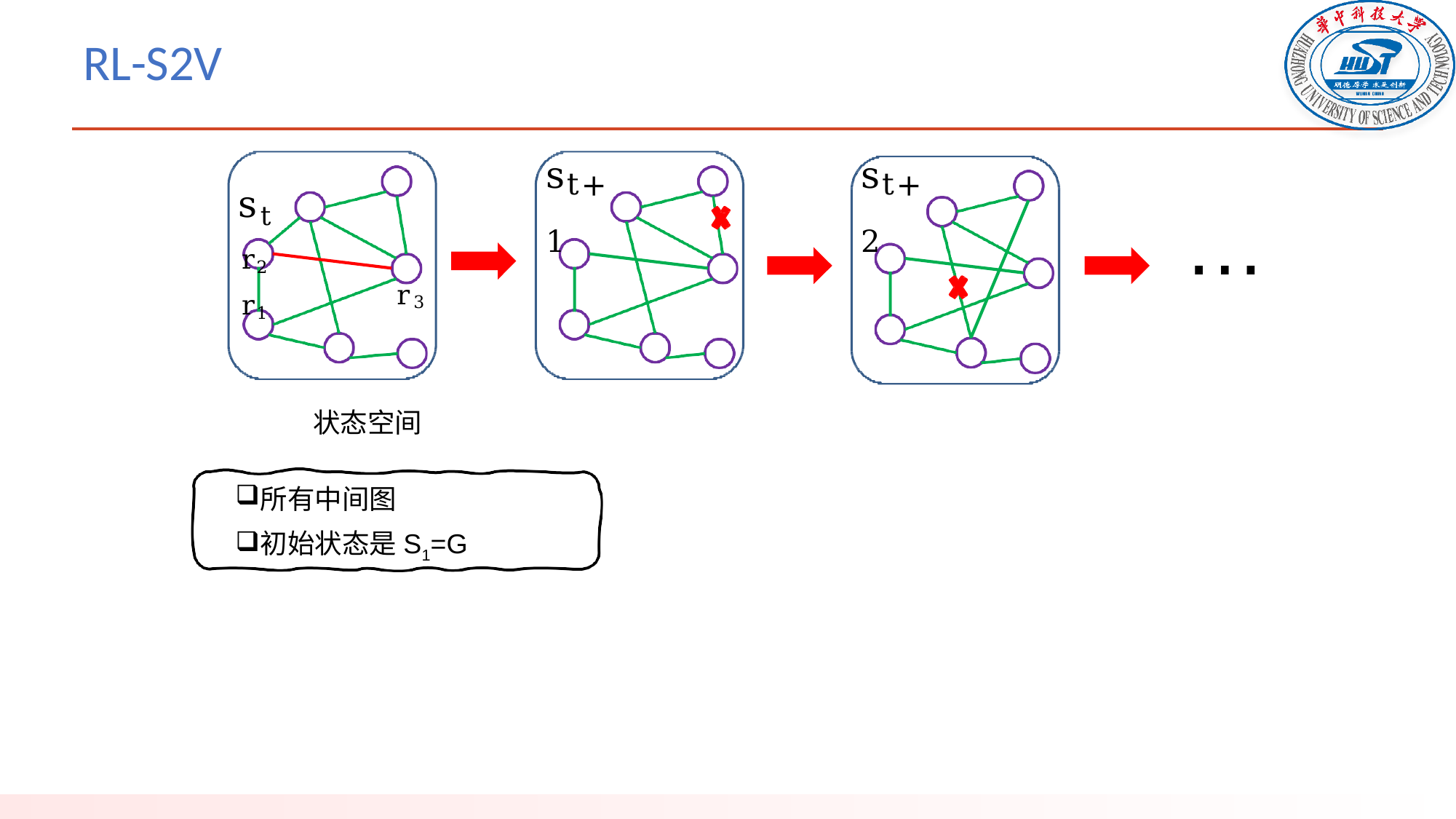

# RL-S2V
st r2  r1

st+2
st+1

…

r3

状态空间

所有中间图
初始状态是S1=G